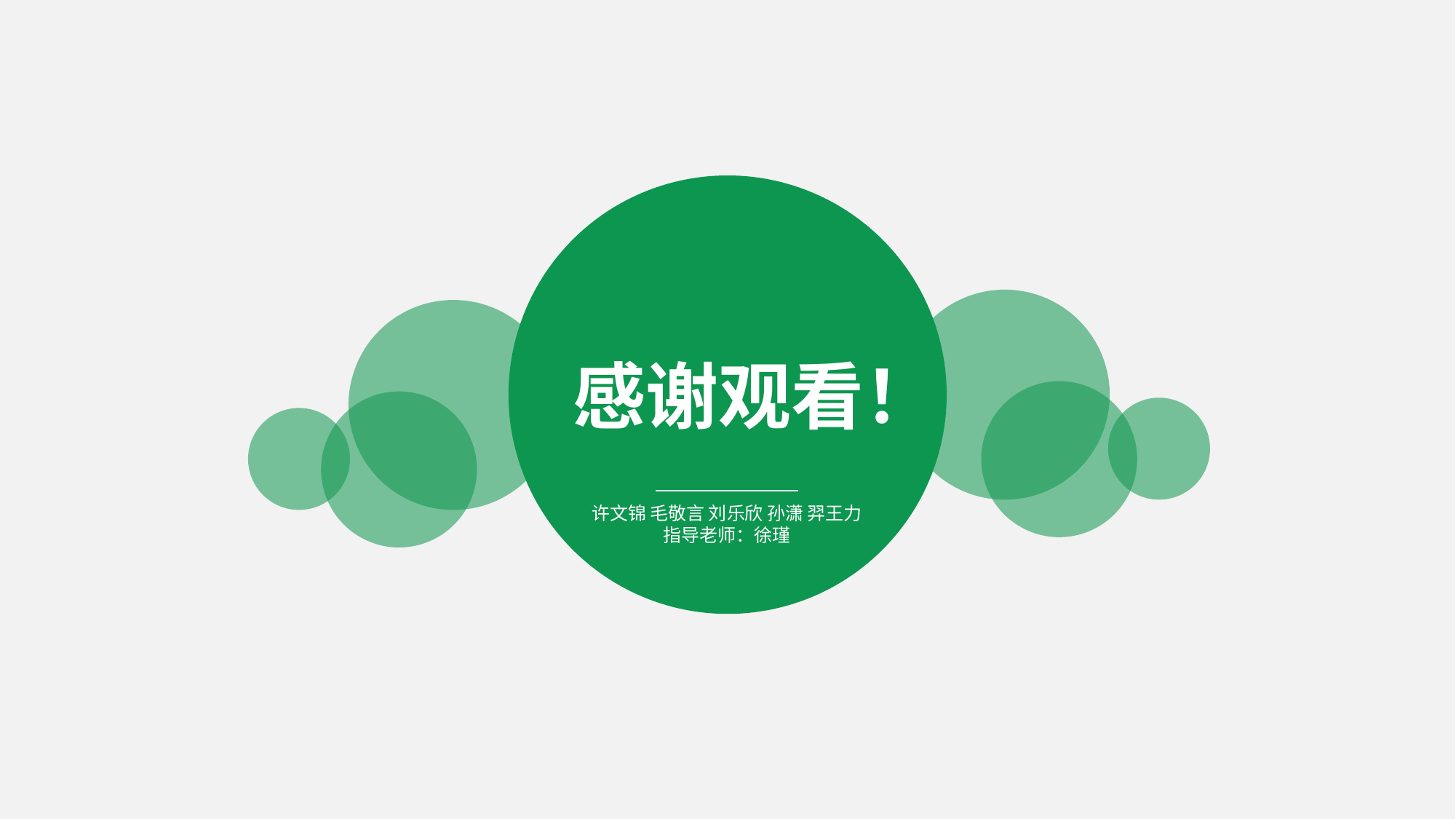

感谢观看！
许文锦 毛敬言 刘乐欣 孙潇 羿王力
指导老师：徐瑾